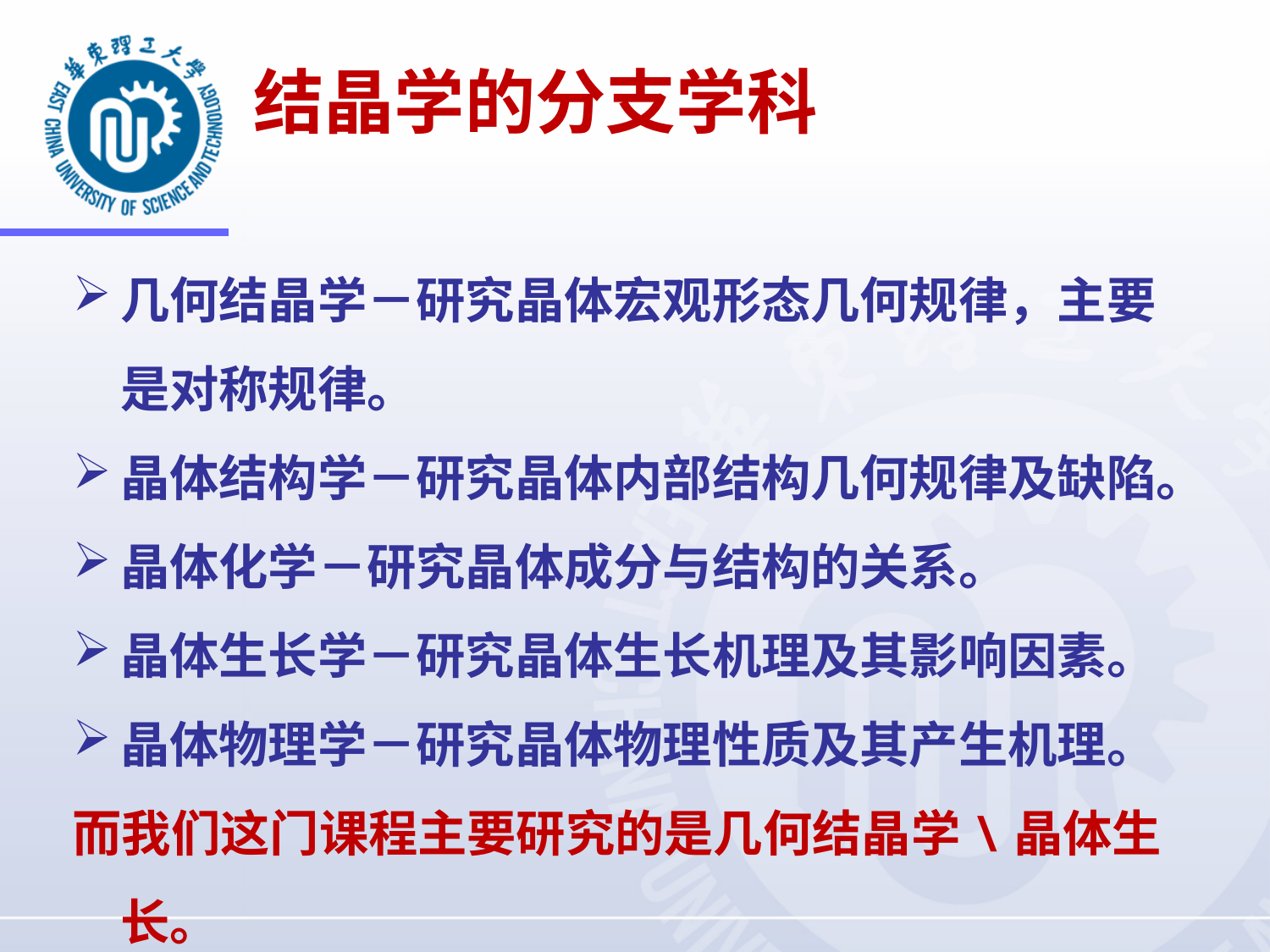

结晶学的分支学科
几何结晶学－研究晶体宏观形态几何规律，主要是对称规律。
晶体结构学－研究晶体内部结构几何规律及缺陷。
晶体化学－研究晶体成分与结构的关系。
晶体生长学－研究晶体生长机理及其影响因素。
晶体物理学－研究晶体物理性质及其产生机理。
而我们这门课程主要研究的是几何结晶学\晶体生长。